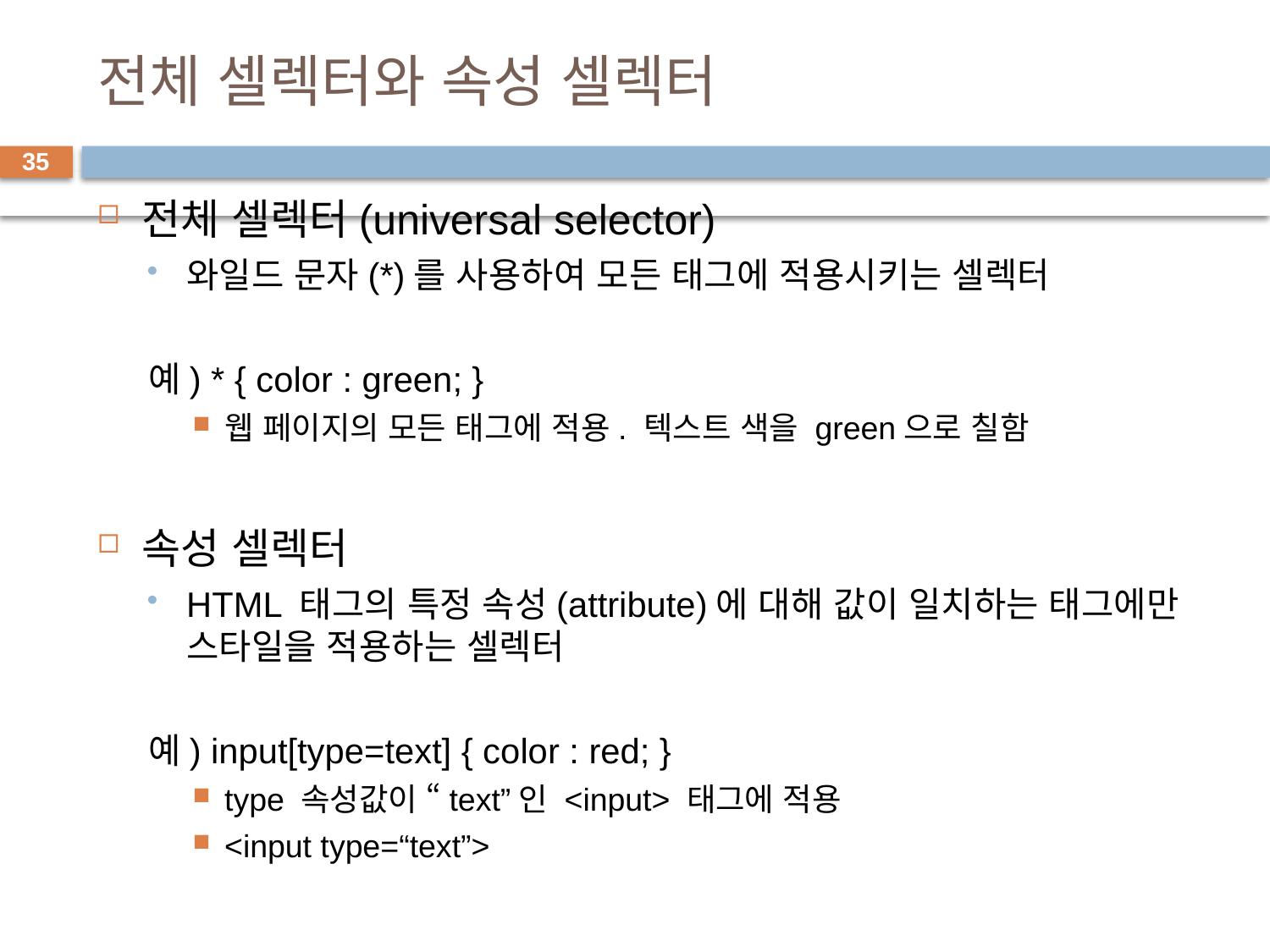

# 전체 셀렉터와 속성 셀렉터
35
전체 셀렉터(universal selector)
와일드 문자(*)를 사용하여 모든 태그에 적용시키는 셀렉터

예) * { color : green; }
웹 페이지의 모든 태그에 적용. 텍스트 색을 green으로 칠함

속성 셀렉터
HTML 태그의 특정 속성(attribute)에 대해 값이 일치하는 태그에만 스타일을 적용하는 셀렉터

예) input[type=text] { color : red; }
type 속성값이 “text”인 <input> 태그에 적용
<input type=“text”>